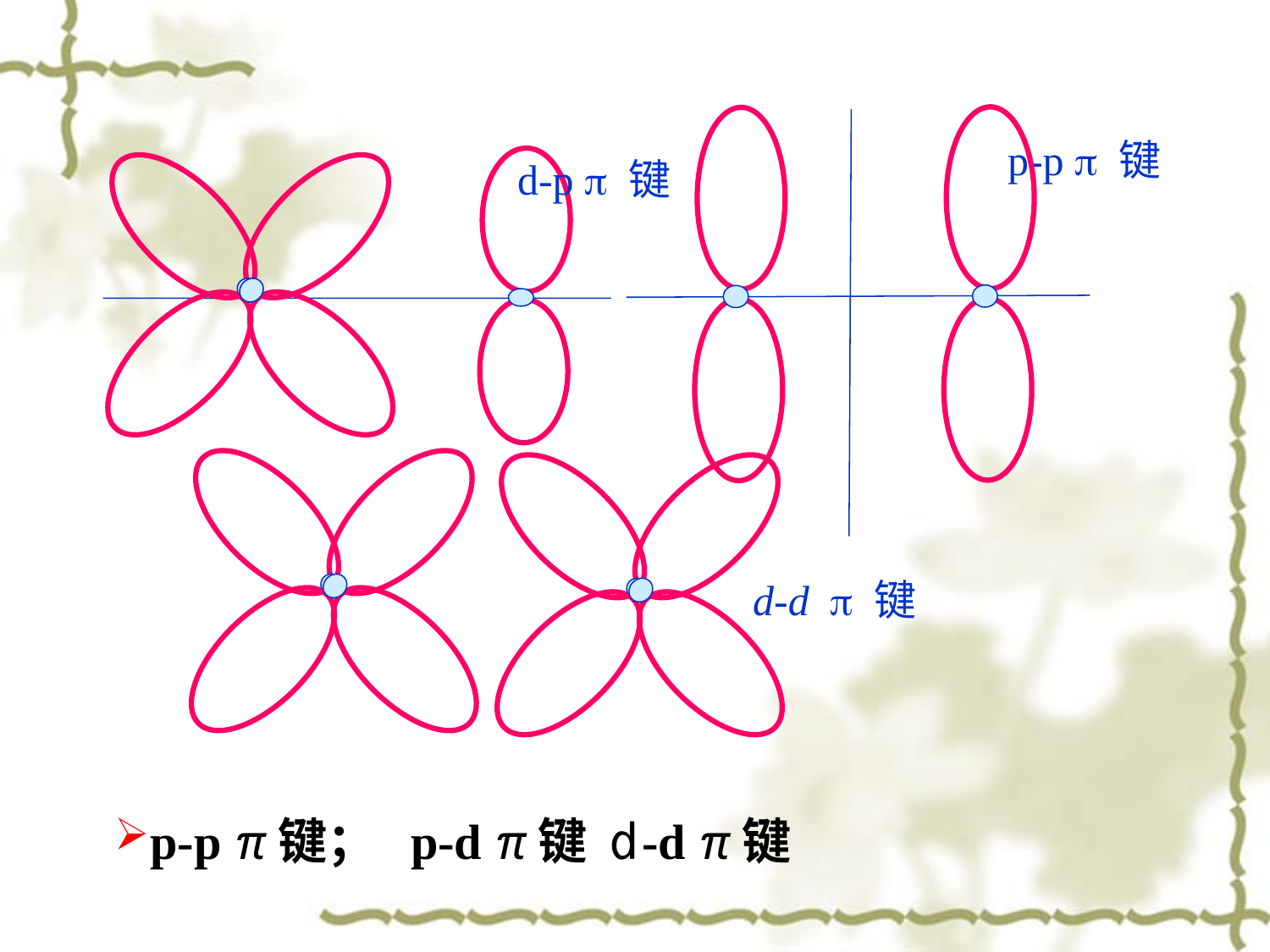

p-p π 键

d-p π 键

d-d  π 键
p-p π键；  p-d π键 d-d π键

28